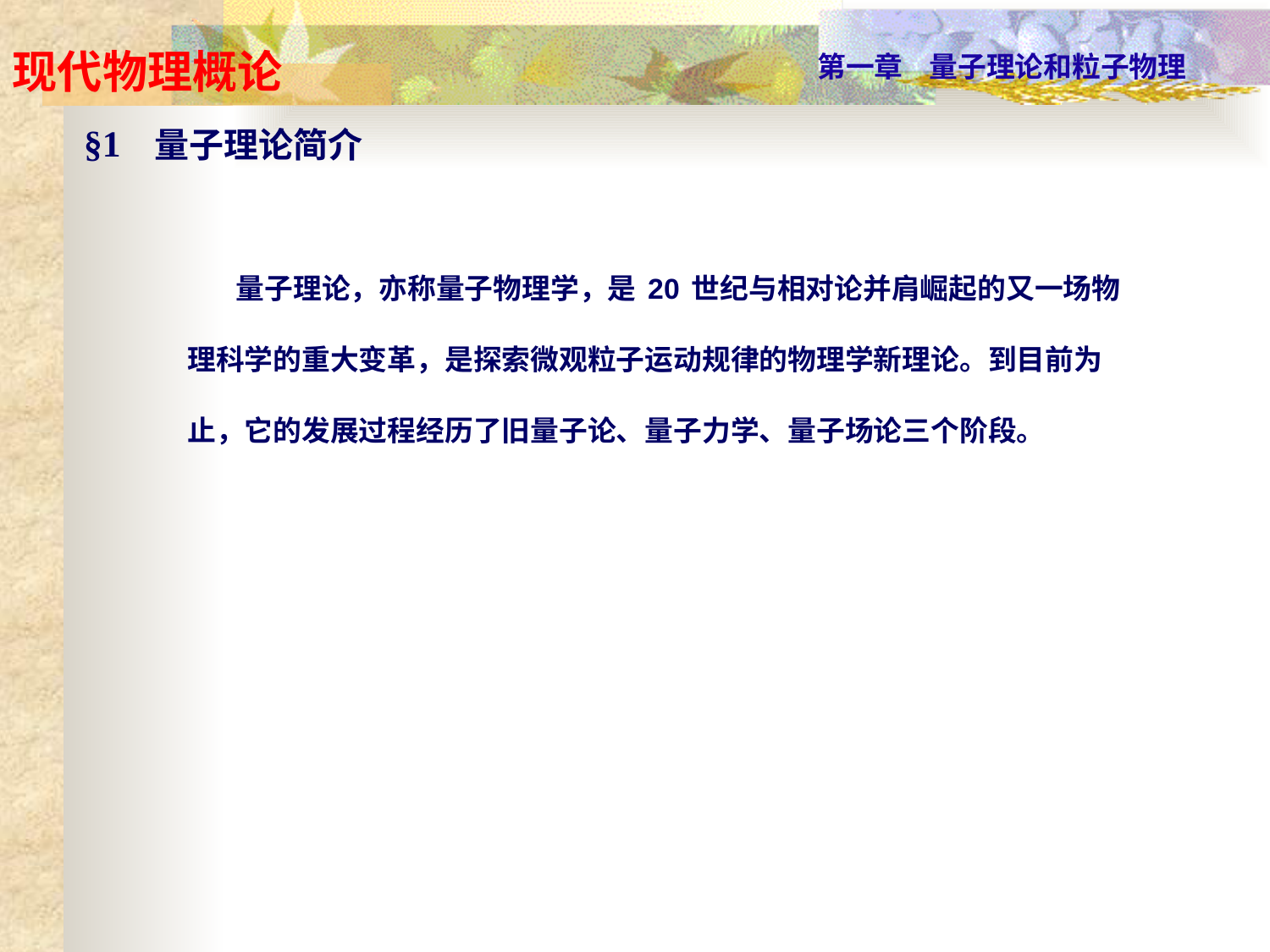

§1  量子理论简介
       量子理论，亦称量子物理学，是20世纪与相对论并肩崛起的又一场物理科学的重大变革，是探索微观粒子运动规律的物理学新理论。到目前为止，它的发展过程经历了旧量子论、量子力学、量子场论三个阶段。